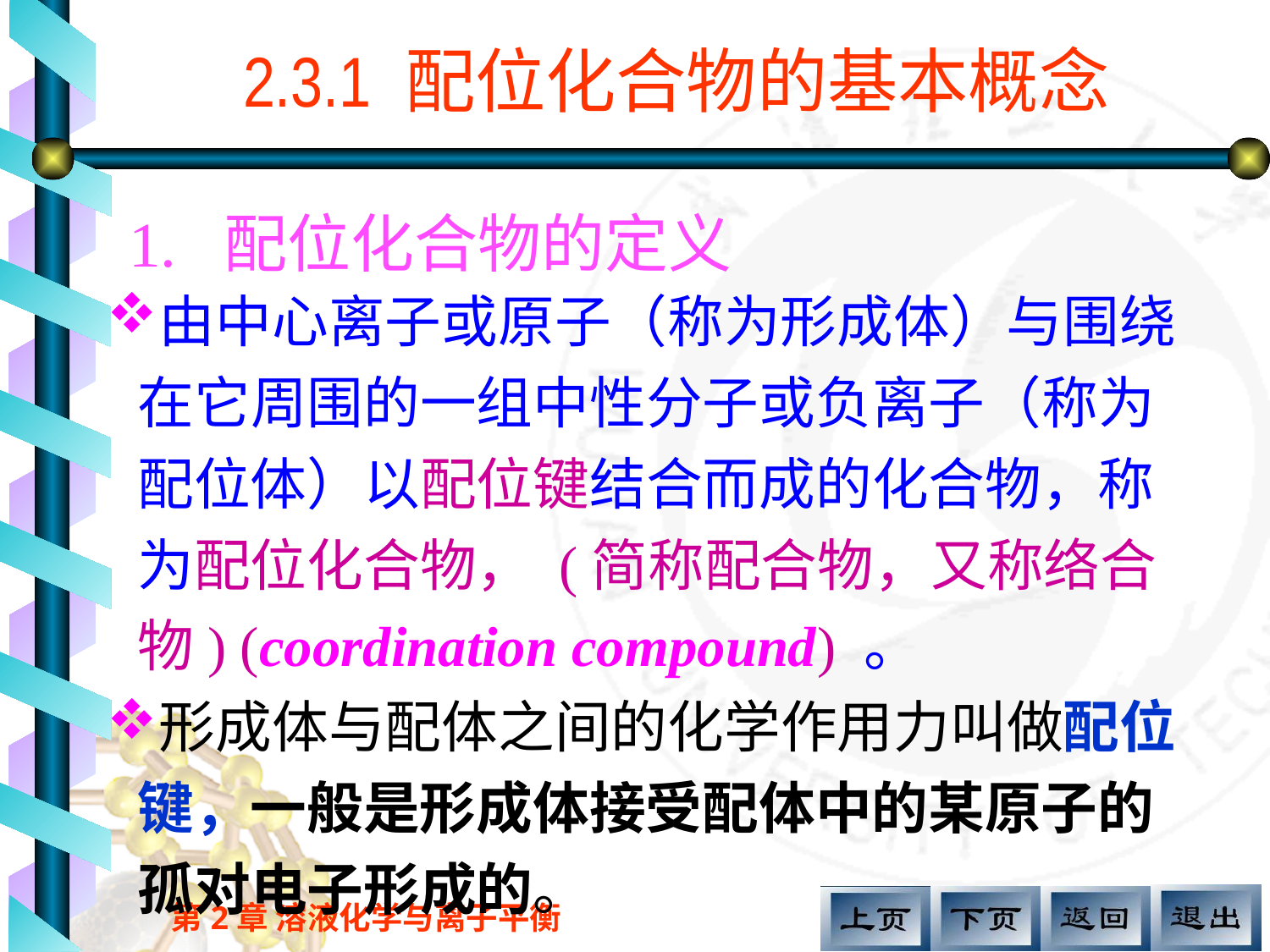

# 2.3.1 配位化合物的基本概念
1.  配位化合物的定义
由中心离子或原子（称为形成体）与围绕在它周围的一组中性分子或负离子（称为配位体）以配位键结合而成的化合物，称为配位化合物， (简称配合物，又称络合物) (coordination compound) 。
形成体与配体之间的化学作用力叫做配位键，一般是形成体接受配体中的某原子的孤对电子形成的。